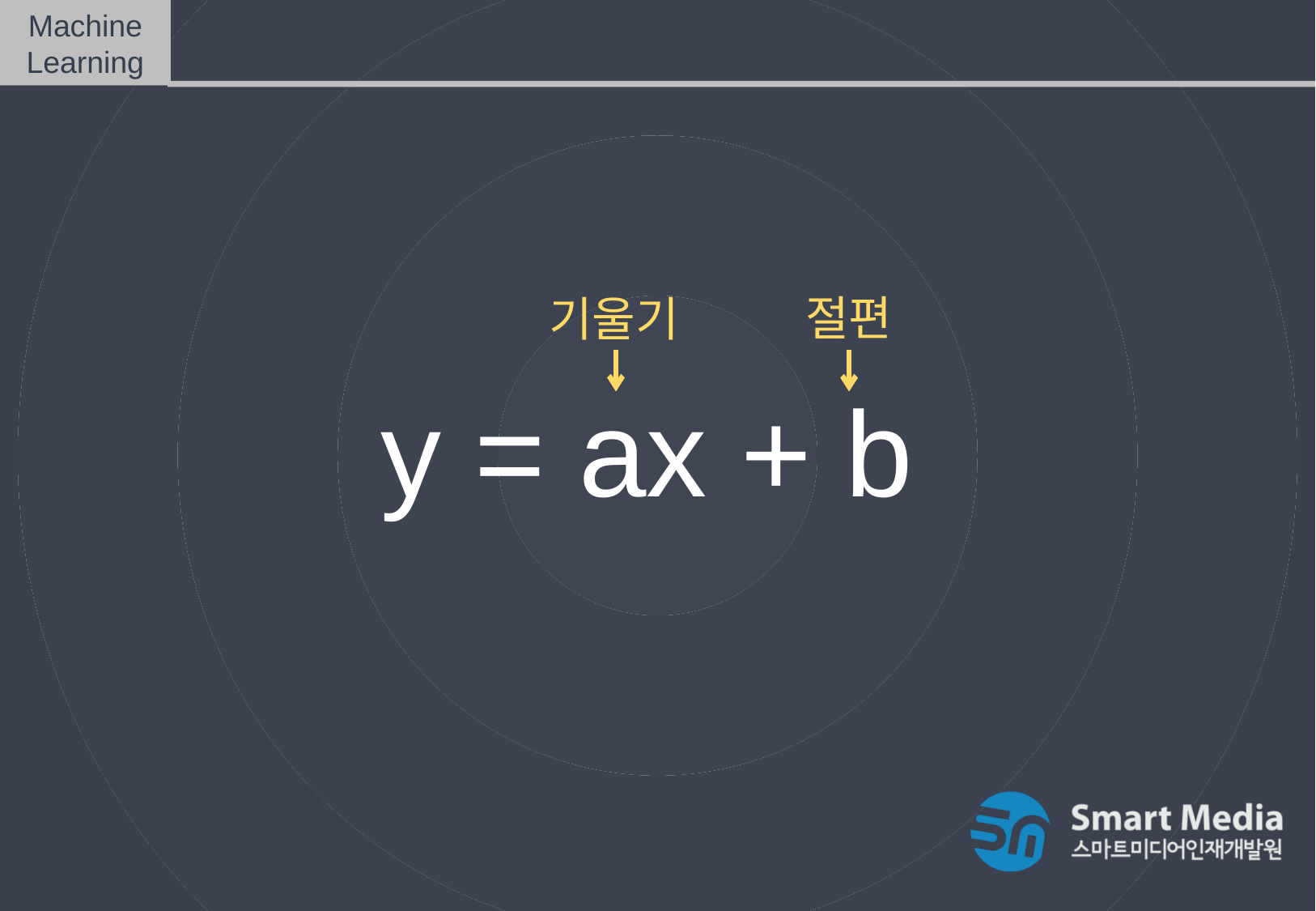

Machine Learning
Linear Model - Regression

절편
기울기
y = ax + b